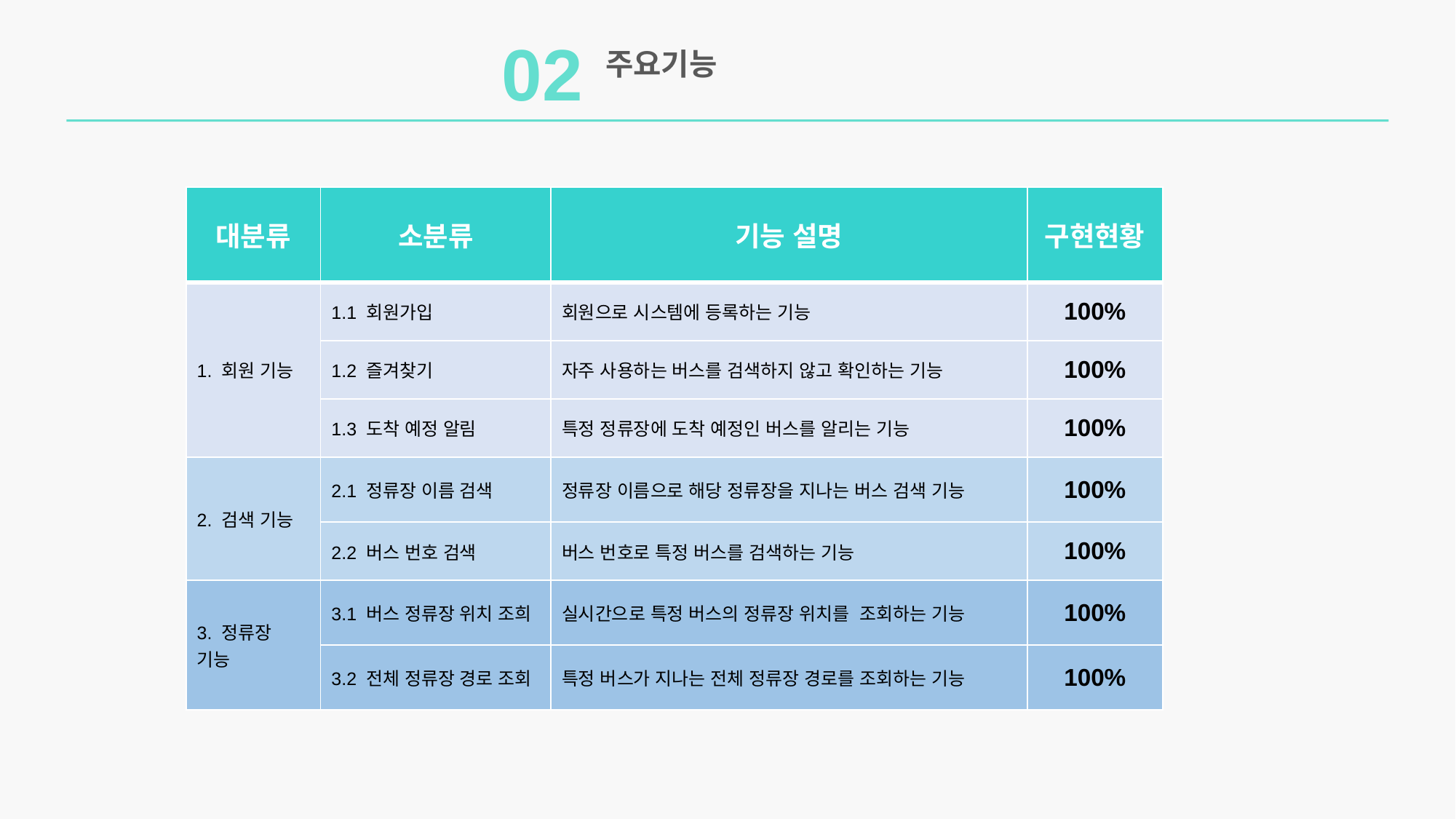

02
주요기능

| 대분류 | 소분류 | 기능 설명 | 구현현황 |
| --- | --- | --- | --- |
| 1. 회원 기능 | 1.1 회원가입 | 회원으로 시스템에 등록하는 기능 | 100% |
|  | 1.2 즐겨찾기 | 자주 사용하는 버스를 검색하지 않고 확인하는 기능 | 100% |
|  | 1.3 도착 예정 알림 | 특정 정류장에 도착 예정인 버스를 알리는 기능 | 100% |
| 2. 검색 기능 | 2.1 정류장 이름 검색 | 정류장 이름으로 해당 정류장을 지나는 버스 검색 기능 | 100% |
|  | 2.2 버스 번호 검색 | 버스 번호로 특정 버스를 검색하는 기능 | 100% |
| 3. 정류장 기능 | 3.1 버스 정류장 위치 조희 | 실시간으로 특정 버스의 정류장 위치를 조회하는 기능 | 100% |
|  | 3.2 전체 정류장 경로 조회 | 특정 버스가 지나는 전체 정류장 경로를 조회하는 기능 | 100% |